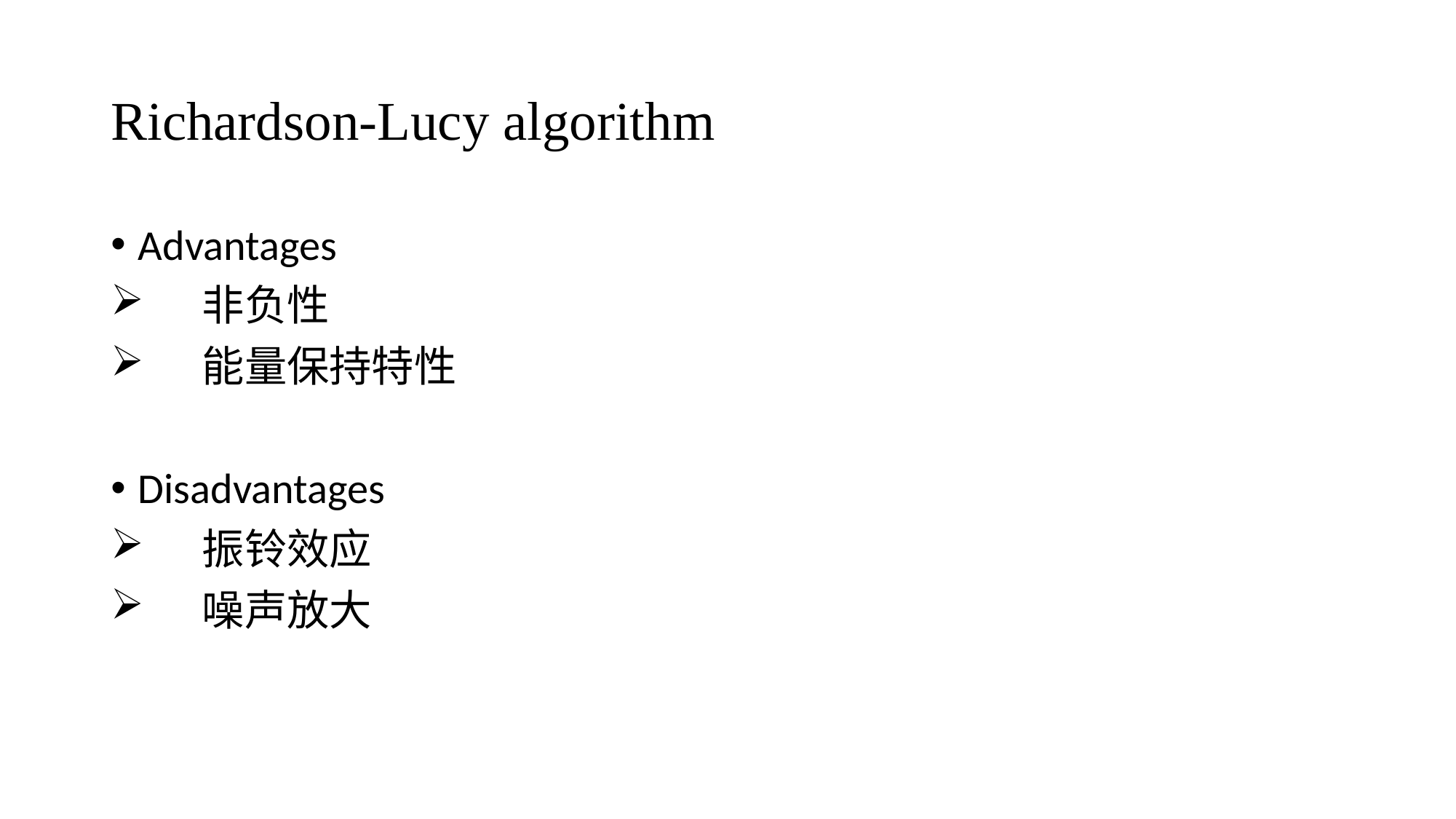

# Richardson-Lucy algorithm
Advantages
     非负性
     能量保持特性

Disadvantages
     振铃效应
     噪声放大